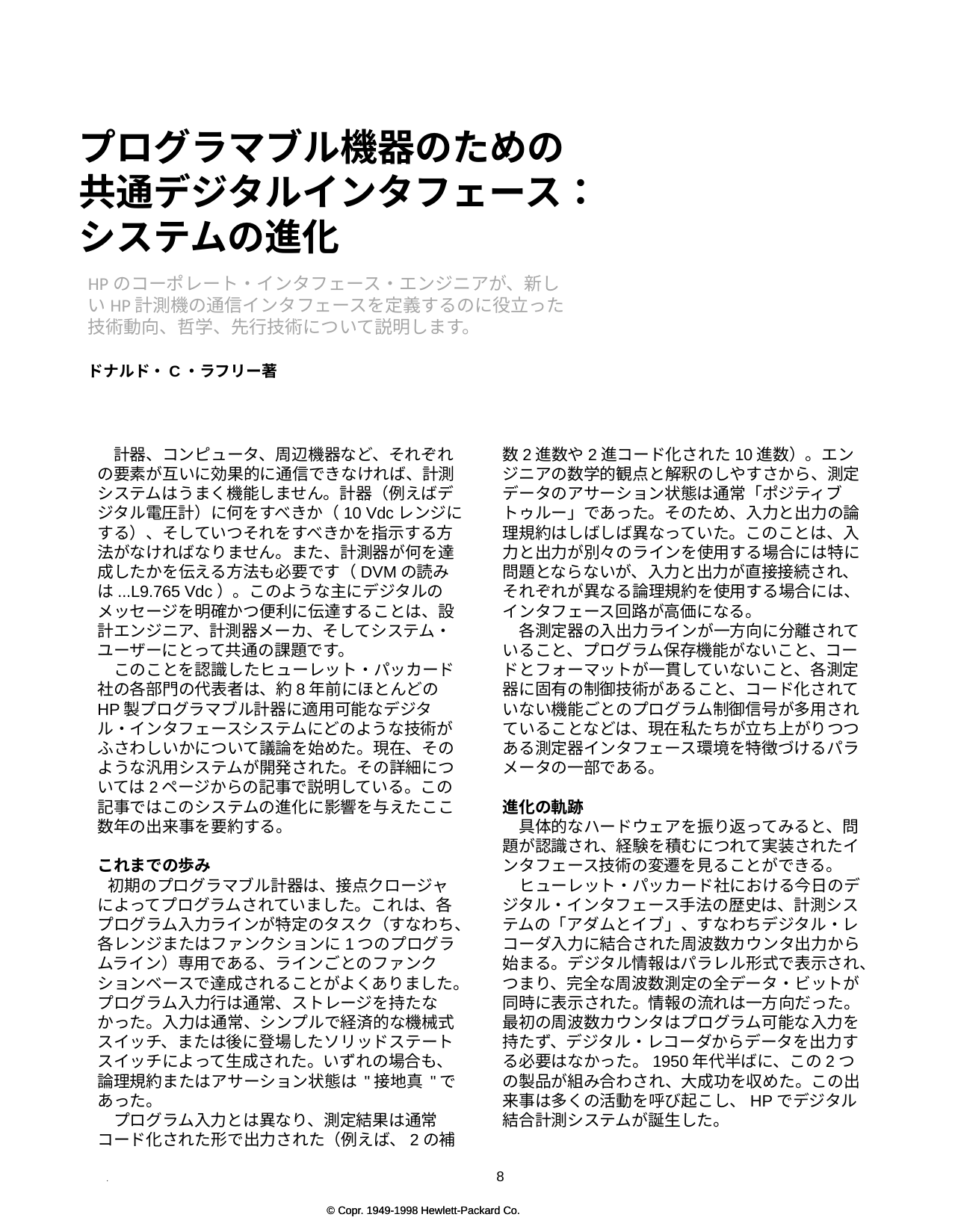

プログラマブル機器のための
共通デジタルインタフェース：
システムの進化
A Common Digital Interface
for Programmable Instruments:
The Evolution of a System
HPのコーポレート・インタフェース・エンジニアが、新しいHP計測機の通信インタフェースを定義するのに役立った技術動向、哲学、先行技術について説明します。
HP's corporate interface engineer describes the trends, philosophy, and ancestors that have  helped define the new HP instrument interface system.
ドナルド・C・ラフリー著
By Donald C.Loughry
　計器、コンピュータ、周辺機器など、それぞれの要素が互いに効果的に通信できなければ、計測システムはうまく機能しません。計器（例えばデジタル電圧計）に何をすべきか（10 Vdcレンジにする）、そしていつそれをすべきかを指示する方法がなければなりません。また、計測器が何を達成したかを伝える方法も必要です（DVMの読みは...L9.765 Vdc）。このような主にデジタルのメッセージを明確かつ便利に伝達することは、設計エンジニア、計測器メーカ、そしてシステム・ユーザーにとって共通の課題です。
　このことを認識したヒューレット・パッカード社の各部門の代表者は、約8年前にほとんどのHP製プログラマブル計器に適用可能なデジタル・インタフェースシステムにどのような技術がふさわしいかについて議論を始めた。現在、そのような汎用システムが開発された。その詳細については2ページからの記事で説明している。この記事ではこのシステムの進化に影響を与えたここ数年の出来事を要約する。

これまでの歩み
  初期のプログラマブル計器は、接点クロージャによってプログラムされていました。これは、各プログラム入力ラインが特定のタスク（すなわち、各レンジまたはファンクションに1つのプログラムライン）専用である、ラインごとのファンクションベースで達成されることがよくありました。プログラム入力行は通常、ストレージを持たなかった。入力は通常、シンプルで経済的な機械式スイッチ、または後に登場したソリッドステートスイッチによって生成された。いずれの場合も、論理規約またはアサーション状態は "接地真 "であった。
　プログラム入力とは異なり、測定結果は通常コード化された形で出力された（例えば、2の補
数2進数や2進コード化された10進数）。エンジニアの数学的観点と解釈のしやすさから、測定データのアサーション状態は通常「ポジティブトゥルー」であった。そのため、入力と出力の論理規約はしばしば異なっていた。このことは、入力と出力が別々のラインを使用する場合には特に問題とならないが、入力と出力が直接接続され、それぞれが異なる論理規約を使用する場合には、インタフェース回路が高価になる。
　各測定器の入出力ラインが一方向に分離されていること、プログラム保存機能がないこと、コードとフォーマットが一貫していないこと、各測定器に固有の制御技術があること、コード化されていない機能ごとのプログラム制御信号が多用されていることなどは、現在私たちが立ち上がりつつある測定器インタフェース環境を特徴づけるパラメータの一部である。

進化の軌跡
　具体的なハードウェアを振り返ってみると、問題が認識され、経験を積むにつれて実装されたインタフェース技術の変遷を見ることができる。
　ヒューレット・パッカード社における今日のデジタル・インタフェース手法の歴史は、計測システムの「アダムとイブ」、すなわちデジタル・レコーダ入力に結合された周波数カウンタ出力から始まる。デジタル情報はパラレル形式で表示され、つまり、完全な周波数測定の全データ・ビットが同時に表示された。情報の流れは一方向だった。最初の周波数カウンタはプログラム可能な入力を持たず、デジタル・レコーダからデータを出力する必要はなかった。1950年代半ばに、この2つの製品が組み合わされ、大成功を収めた。この出来事は多くの活動を呼び起こし、HPでデジタル結合計測システムが誕生した。
  INSTRUMENTATION SYSTEMS CAN'T WORK WELL UNLESS their separate elements-instrumenls, computers, peripherals-can communicate effectively with one another. There must be a way to tell an instrument (perhaps a digital voltmeter) what to do (go to the 10 Vdc range) and when to do it.  There must also be a way for the instrument to tell what it has accomplished [DVM reading is ..L9.765 Vdc). That these mainly digital messages be communicated clearly and conveniently serves the common in le rests of design engineers, instrument manufacturers. and system users alike.
   Recognizing this, representatives of various Hewlett-Packard divisions began about eight years ago to discuss what techniques might be appropriate for a digital interface system that would be applicable to most HP programmable instruments. One such general-purpose system bas now been developed. It is described in detail in the article beginning on page 2. In this article I will summarize what has happened in the last few years to influence the evolulion of this system.

Where We've Been
  The earliest programmable instruments were programmed by contact closures. Frequently this was accomplished on a line-per-function basis where each program input line was dedicated to a specific task (i.e., one program line for each range or function). Program input lines typically did not have storage. Inputs were usually generated by means of simple. economical, mechanical switches, or later, solidstate switches. In either case, the logic convention or assertion state was "ground true.“
 Unlike program inputs, measurements results were usually output in coded form (e.g., two's complement
binary or binary-coded decimal). The mathematical perspective of engineers, along with ease of interpretation, usually led to the ''posilive true" assertion state for measurement data. Thus, input and output logic conventions were frequently dissimilar. This presents no particular problem when separate input and output lines are used, but the interface circuitry becomes costly when there is a direct connection between inputs and outputs and each uses a different logic convention.
  Separate unidirectional input and output lines for each instrument, the absence of program storage capability, inconsistent codes and formats, unique control techniques for each instrument, and liberal use of uncoded line-per-function program control signals are a few of the parameters that characterize the instrument interface environment from which we are now emerging.

Tracing the Evolution
　　Looking back at specific hardware, one can see the changes in interface techniques that were implemented as problems were recognized and experience was gained.
  The history of today's digital interface methods at Hewlett-Packard begins with the "Adam and Eve" of instrumentation systems, a frequency counter output coupled to a digital recorder input. Digital information was presented in parallel form, that is, all data bits for a complete frequency measurement were presented simul laneously. Information flow was unidirectional: the first frequency counters did not have programmable inputs, and it wasn't necessary to output data from the digital recorder. The marriage of these two products back in the mid-1950's proved highly successful. The event sparked much activity, and digitally coupled instrumentation systems were born at HP.
 .                                                                                                                                                                             8
© Copr. 1949-1998 Hewlett-Packard Co.
© Copr. 1949-1998 Hewlett-Packard Co.